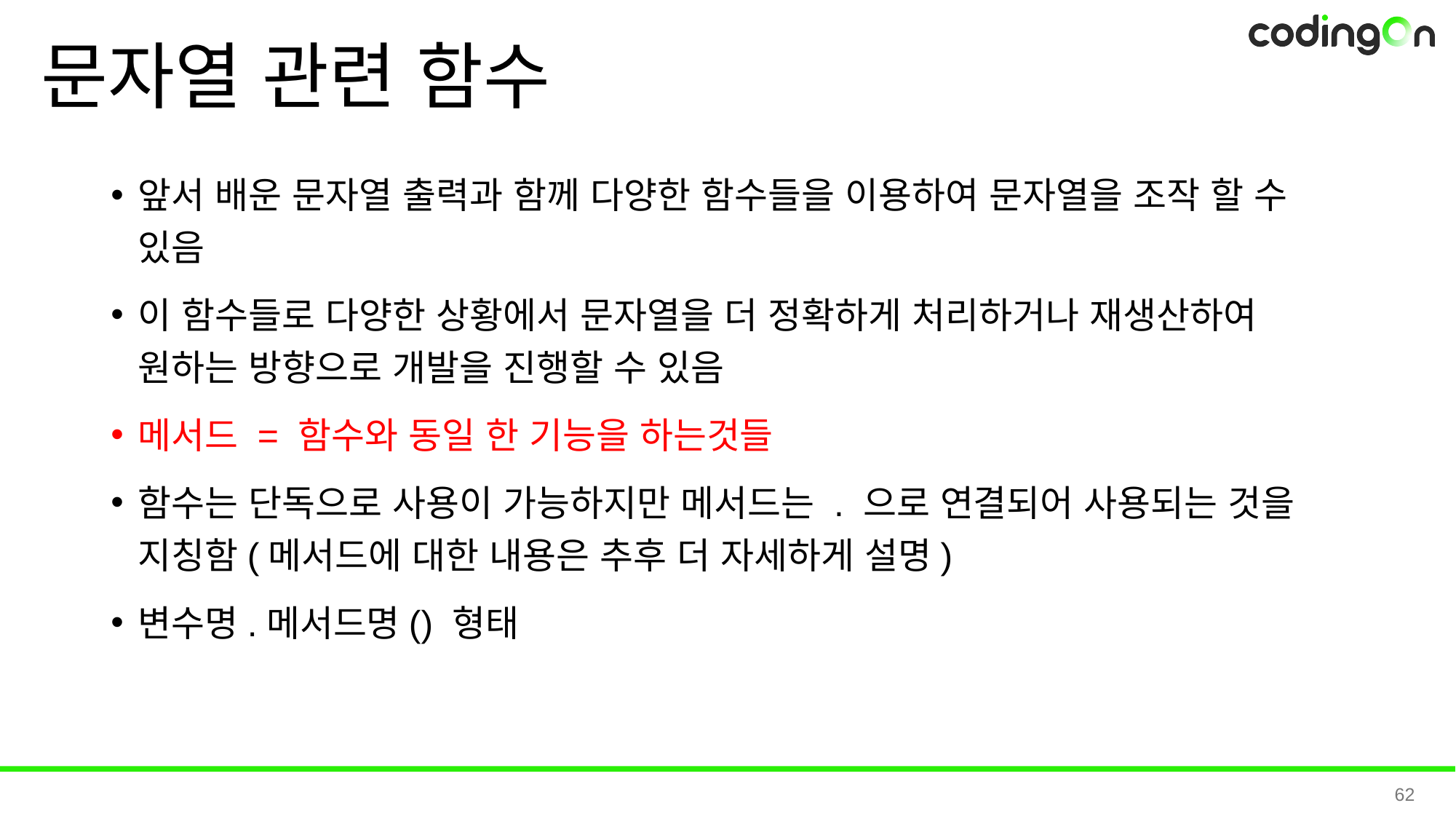

# 문자열 관련 함수
앞서 배운 문자열 출력과 함께 다양한 함수들을 이용하여 문자열을 조작 할 수 있음
이 함수들로 다양한 상황에서 문자열을 더 정확하게 처리하거나 재생산하여 원하는 방향으로 개발을 진행할 수 있음
메서드 = 함수와 동일 한 기능을 하는것들
함수는 단독으로 사용이 가능하지만 메서드는 . 으로 연결되어 사용되는 것을 지칭함(메서드에 대한 내용은 추후 더 자세하게 설명)
변수명.메서드명() 형태

62